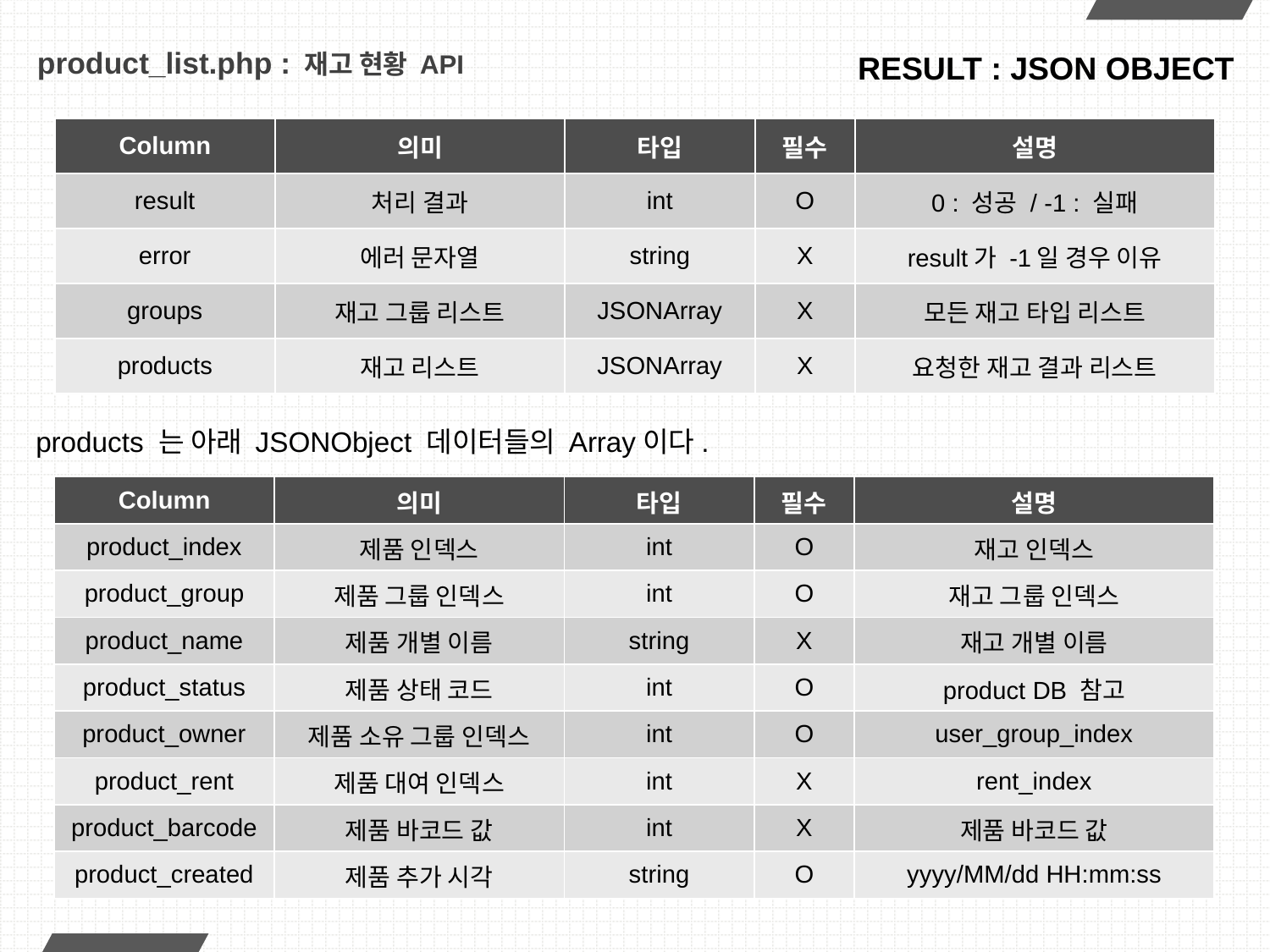

# product_list.php : 재고 현황 API
RESULT : JSON OBJECT
| Column | 의미 | 타입 | 필수 | 설명 |
| --- | --- | --- | --- | --- |
| result | 처리 결과 | int | O | 0 : 성공 / -1 : 실패 |
| error | 에러 문자열 | string | X | result가 -1일 경우 이유 |
| groups | 재고 그룹 리스트 | JSONArray | X | 모든 재고 타입 리스트 |
| products | 재고 리스트 | JSONArray | X | 요청한 재고 결과 리스트 |
products 는 아래 JSONObject 데이터들의 Array이다.
| Column | 의미 | 타입 | 필수 | 설명 |
| --- | --- | --- | --- | --- |
| product\_index | 제품 인덱스 | int | O | 재고 인덱스 |
| product\_group | 제품 그룹 인덱스 | int | O | 재고 그룹 인덱스 |
| product\_name | 제품 개별 이름 | string | X | 재고 개별 이름 |
| product\_status | 제품 상태 코드 | int | O | product DB 참고 |
| product\_owner | 제품 소유 그룹 인덱스 | int | O | user\_group\_index |
| product\_rent | 제품 대여 인덱스 | int | X | rent\_index |
| product\_barcode | 제품 바코드 값 | int | X | 제품 바코드 값 |
| product\_created | 제품 추가 시각 | string | O | yyyy/MM/dd HH:mm:ss |